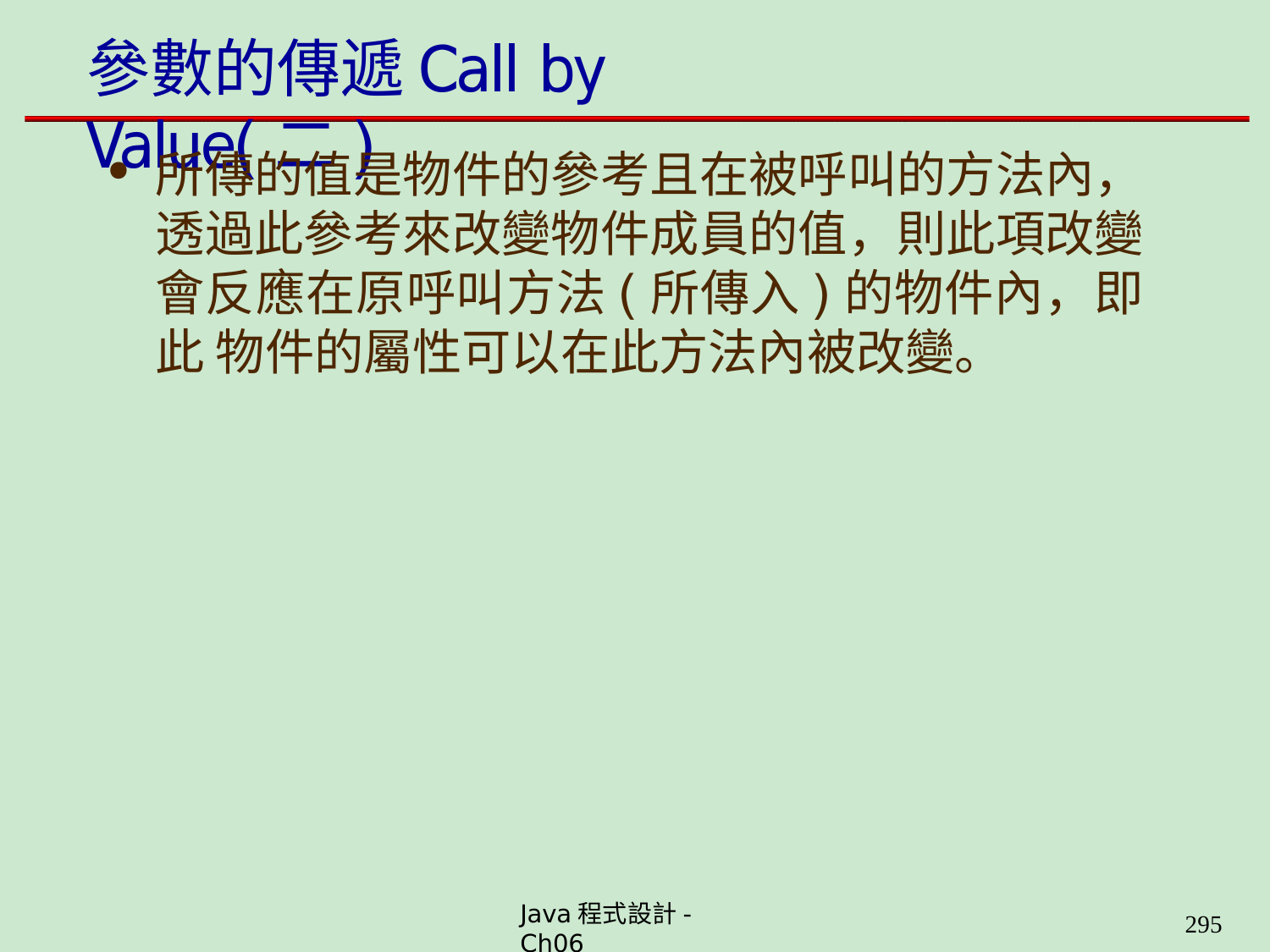

# 參數的傳遞Call by Value(二)
所傳的值是物件的參考且在被呼叫的方法內， 透過此參考來改變物件成員的值，則此項改變 會反應在原呼叫方法(所傳入)的物件內，即此 物件的屬性可以在此方法內被改變。
Java程式設計-Ch06
295